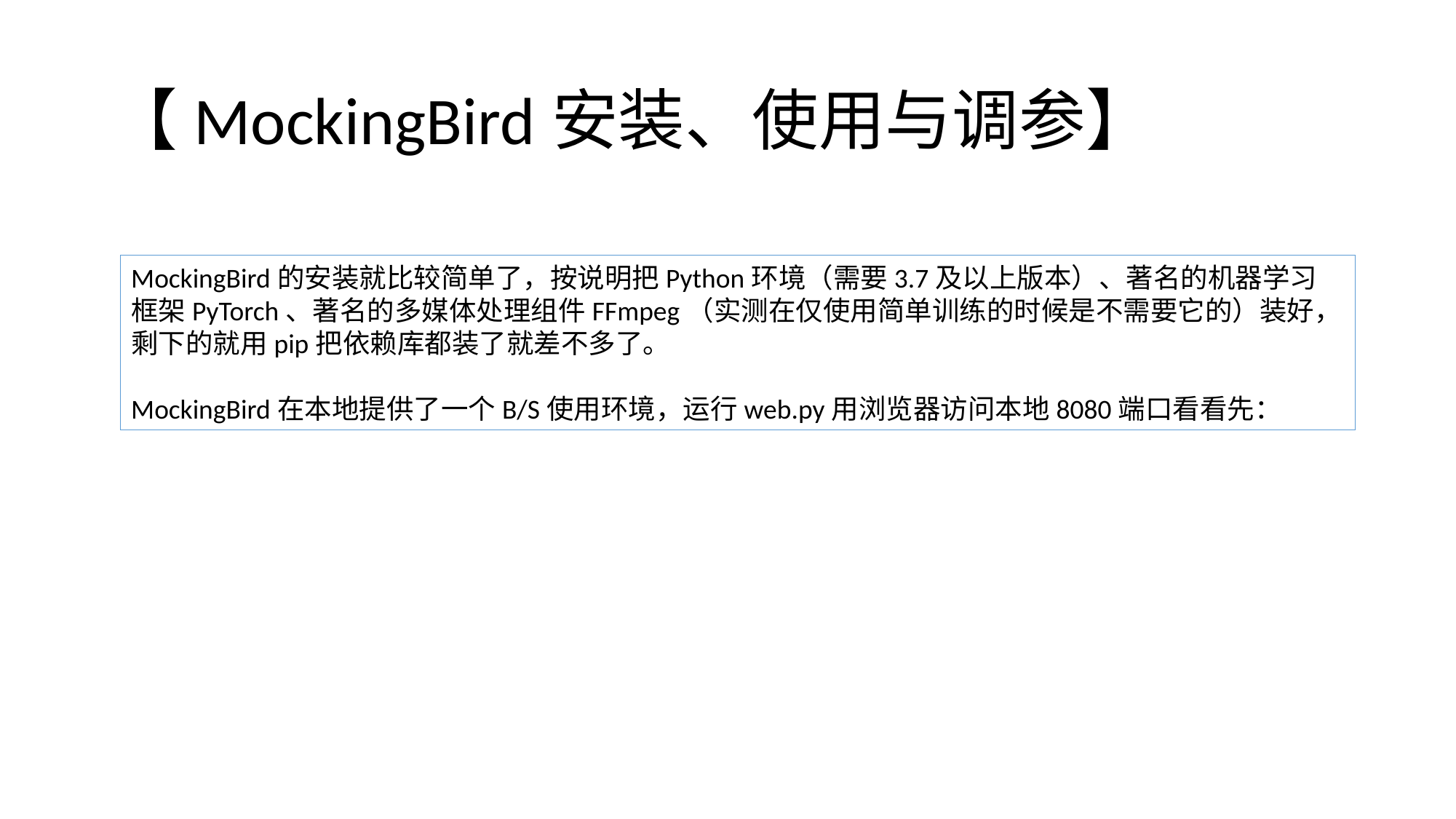

# 【MockingBird安装、使用与调参】
MockingBird的安装就比较简单了，按说明把Python环境（需要3.7及以上版本）、著名的机器学习框架PyTorch、著名的多媒体处理组件FFmpeg（实测在仅使用简单训练的时候是不需要它的）装好，剩下的就用pip把依赖库都装了就差不多了。

MockingBird在本地提供了一个B/S使用环境，运行web.py用浏览器访问本地8080端口看看先：